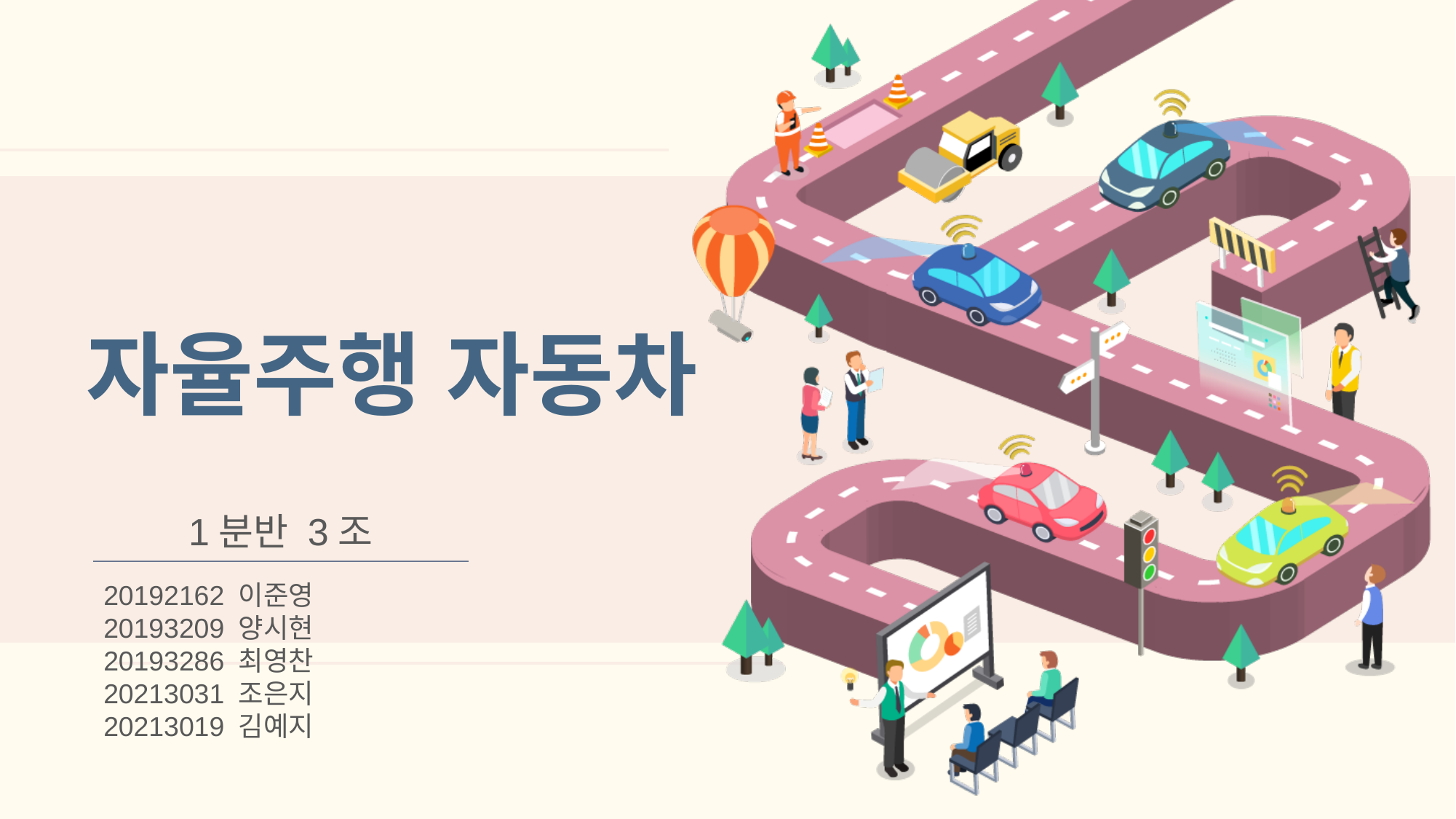

자율주행 자동차
1분반 3조
20192162 이준영
20193209 양시현
20193286 최영찬
20213031 조은지
20213019 김예지